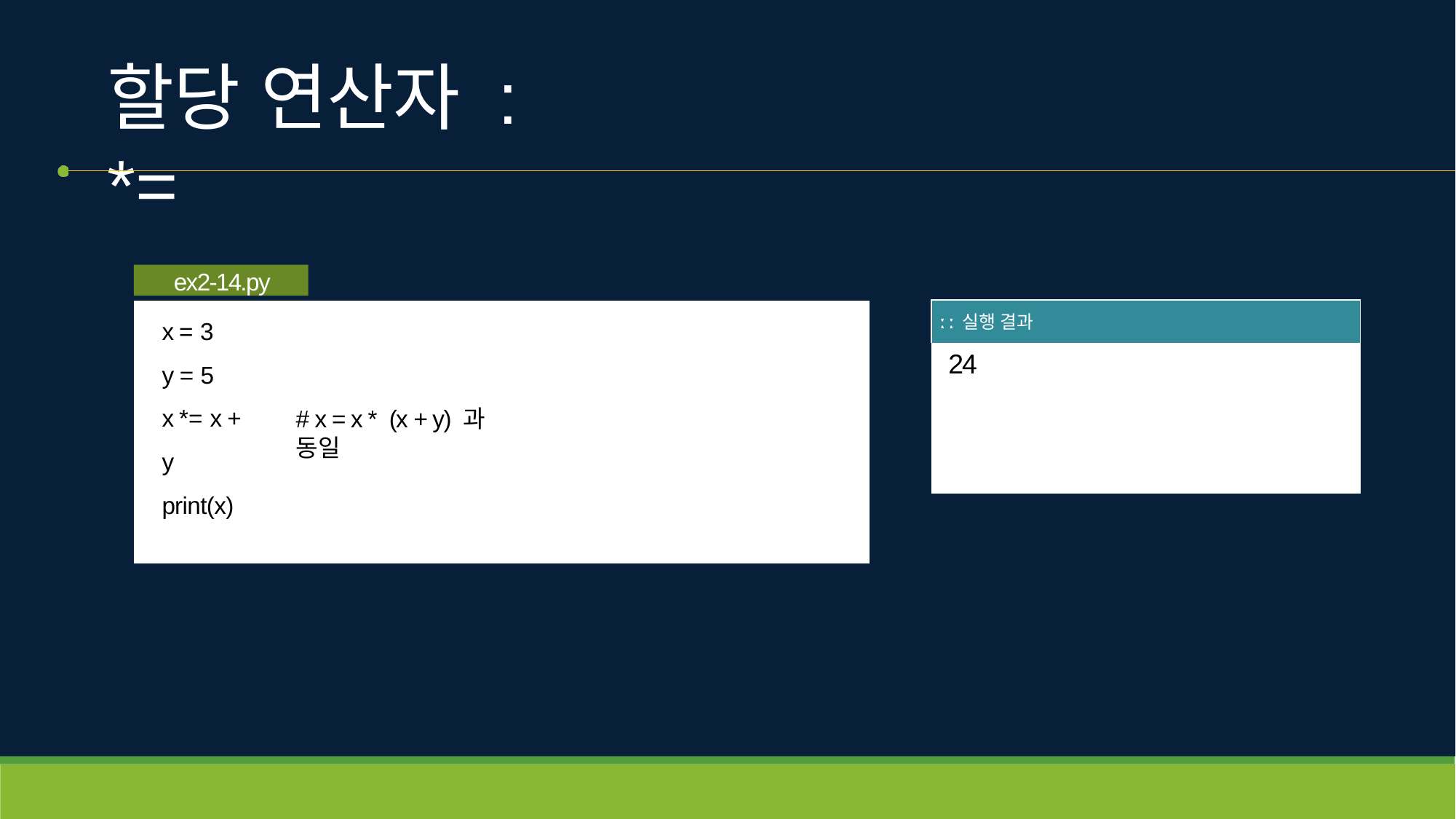

# 할당 연산자 : *=

ex2-14.py
x = 3
y = 5
x *= x + y  print(x)
| ː ː 실행 결과 |
| --- |
| 24 |

# x = x * (x + y) 과 동일